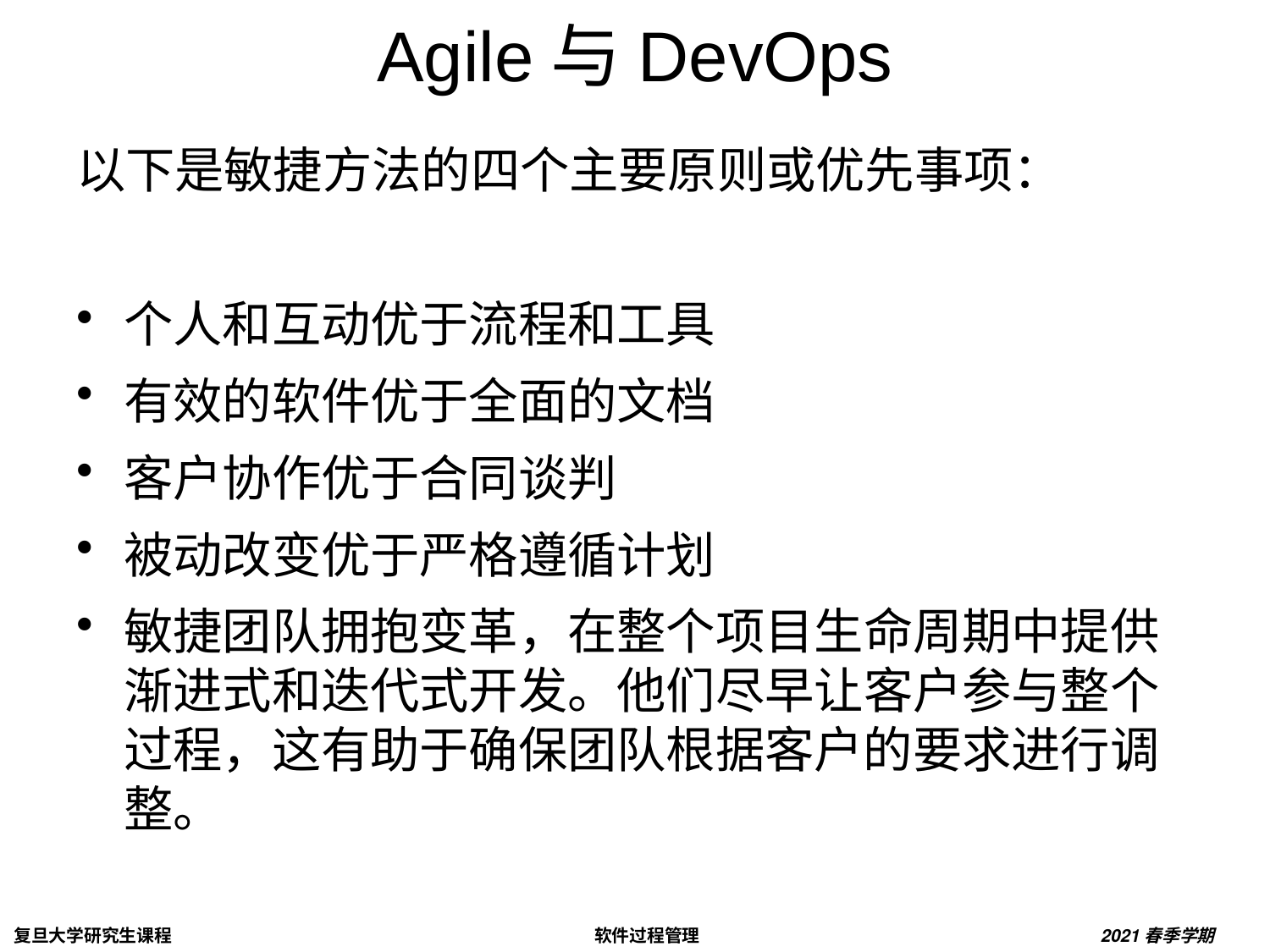

# Agile与DevOps
以下是敏捷方法的四个主要原则或优先事项：

个人和互动优于流程和工具
有效的软件优于全面的文档
客户协作优于合同谈判
被动改变优于严格遵循计划
敏捷团队拥抱变革，在整个项目生命周期中提供渐进式和迭代式开发。他们尽早让客户参与整个过程，这有助于确保团队根据客户的要求进行调整。